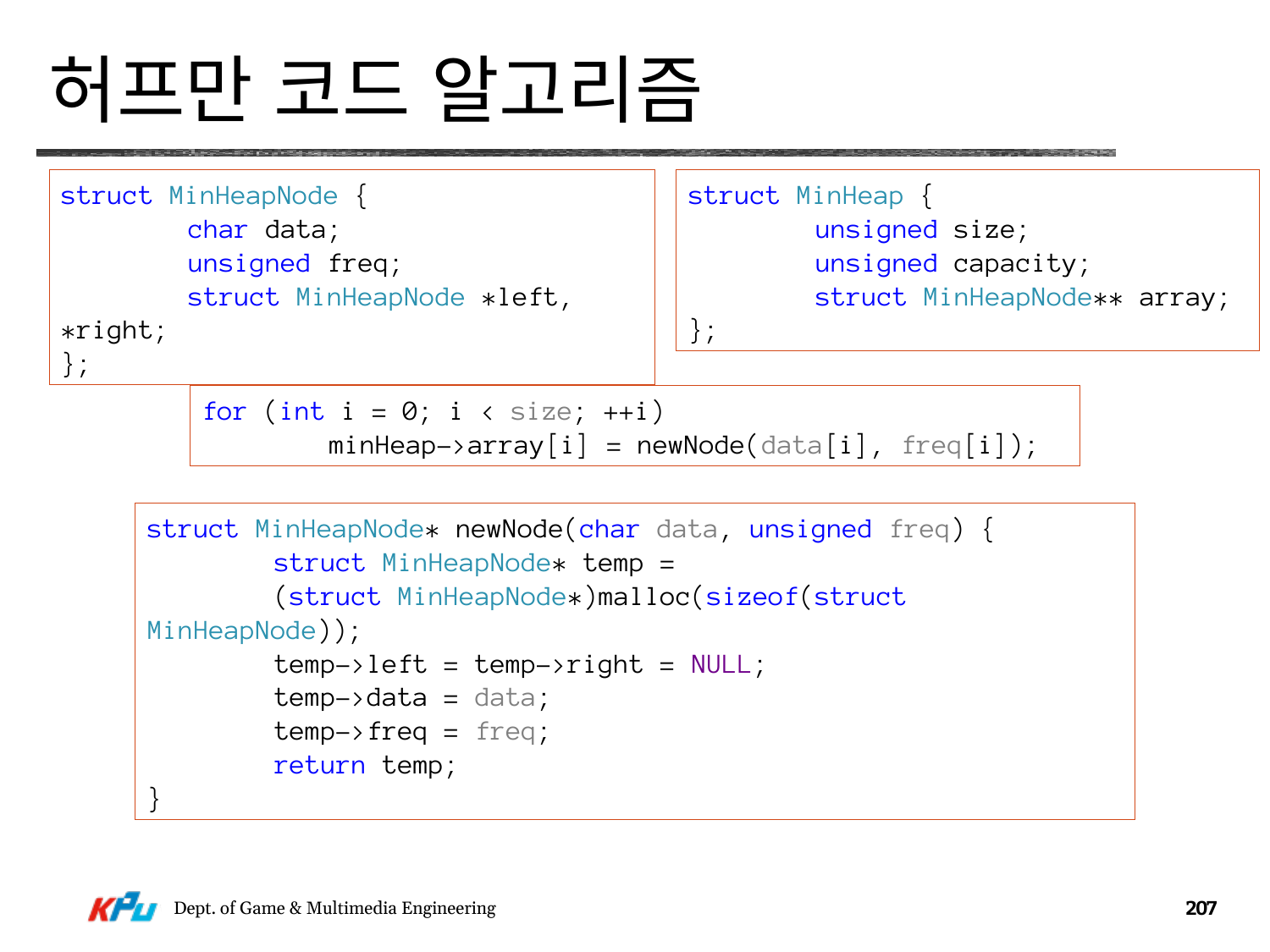

# 허프만 코드 알고리즘
struct MinHeapNode {
	char data;
	unsigned freq;
	struct MinHeapNode *left, *right;
};
struct MinHeap {
	unsigned size;
	unsigned capacity;
	struct MinHeapNode** array;
};
for (int i = 0; i < size; ++i)
	minHeap->array[i] = newNode(data[i], freq[i]);
struct MinHeapNode* newNode(char data, unsigned freq) {
	struct MinHeapNode* temp =
	(struct MinHeapNode*)malloc(sizeof(struct MinHeapNode));
	temp->left = temp->right = NULL;
	temp->data = data;
	temp->freq = freq;
	return temp;
}
Dept. of Game & Multimedia Engineering
207